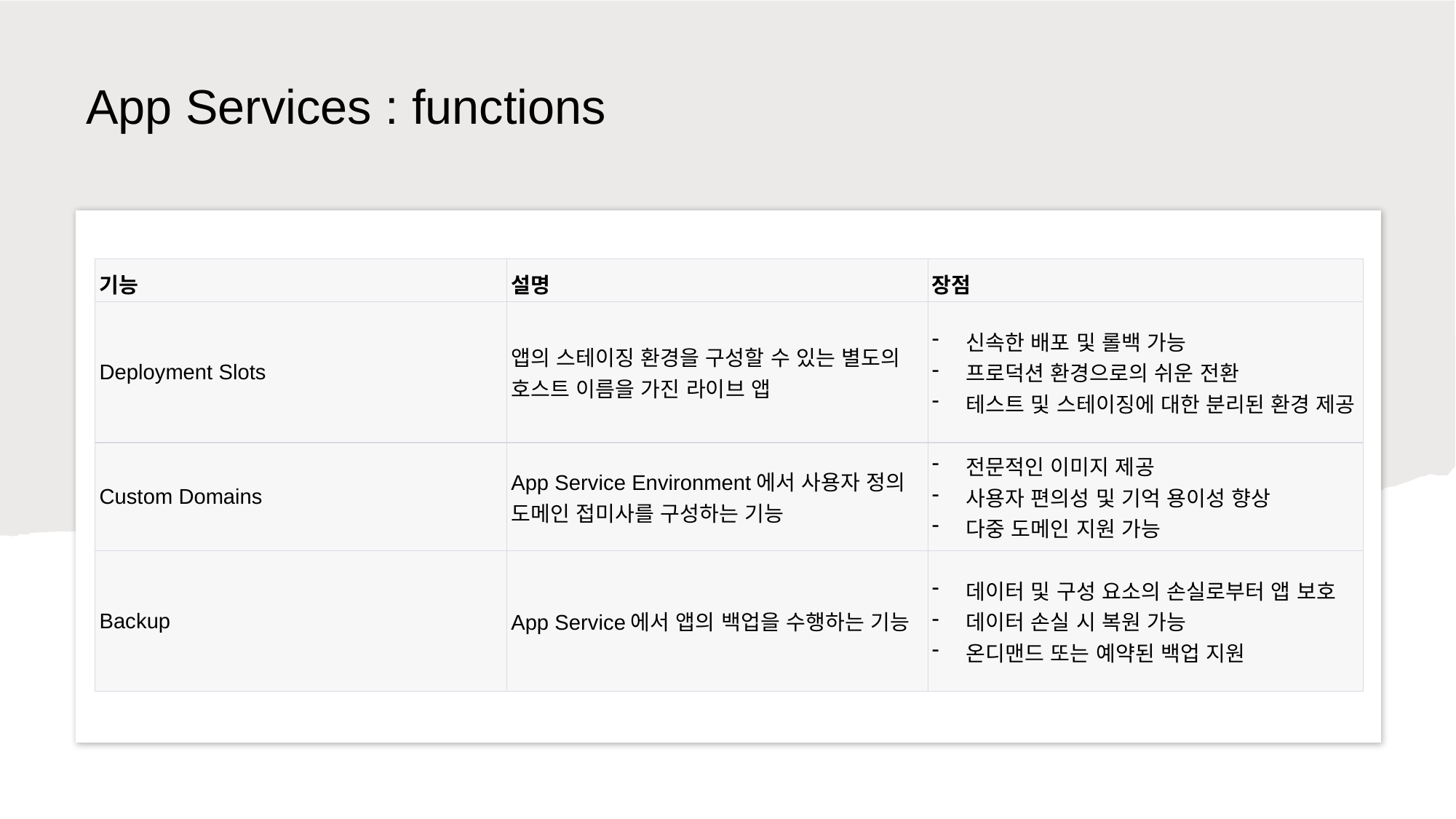

App Services : functions

| 기능 | 설명 | 장점 |
| --- | --- | --- |
| Deployment Slots | 앱의 스테이징 환경을 구성할 수 있는 별도의 호스트 이름을 가진 라이브 앱 | 신속한 배포 및 롤백 가능 프로덕션 환경으로의 쉬운 전환 테스트 및 스테이징에 대한 분리된 환경 제공 |
| Custom Domains | App Service Environment에서 사용자 정의 도메인 접미사를 구성하는 기능 | 전문적인 이미지 제공 사용자 편의성 및 기억 용이성 향상 다중 도메인 지원 가능 |
| Backup | App Service에서 앱의 백업을 수행하는 기능 | 데이터 및 구성 요소의 손실로부터 앱 보호 데이터 손실 시 복원 가능 온디맨드 또는 예약된 백업 지원 |